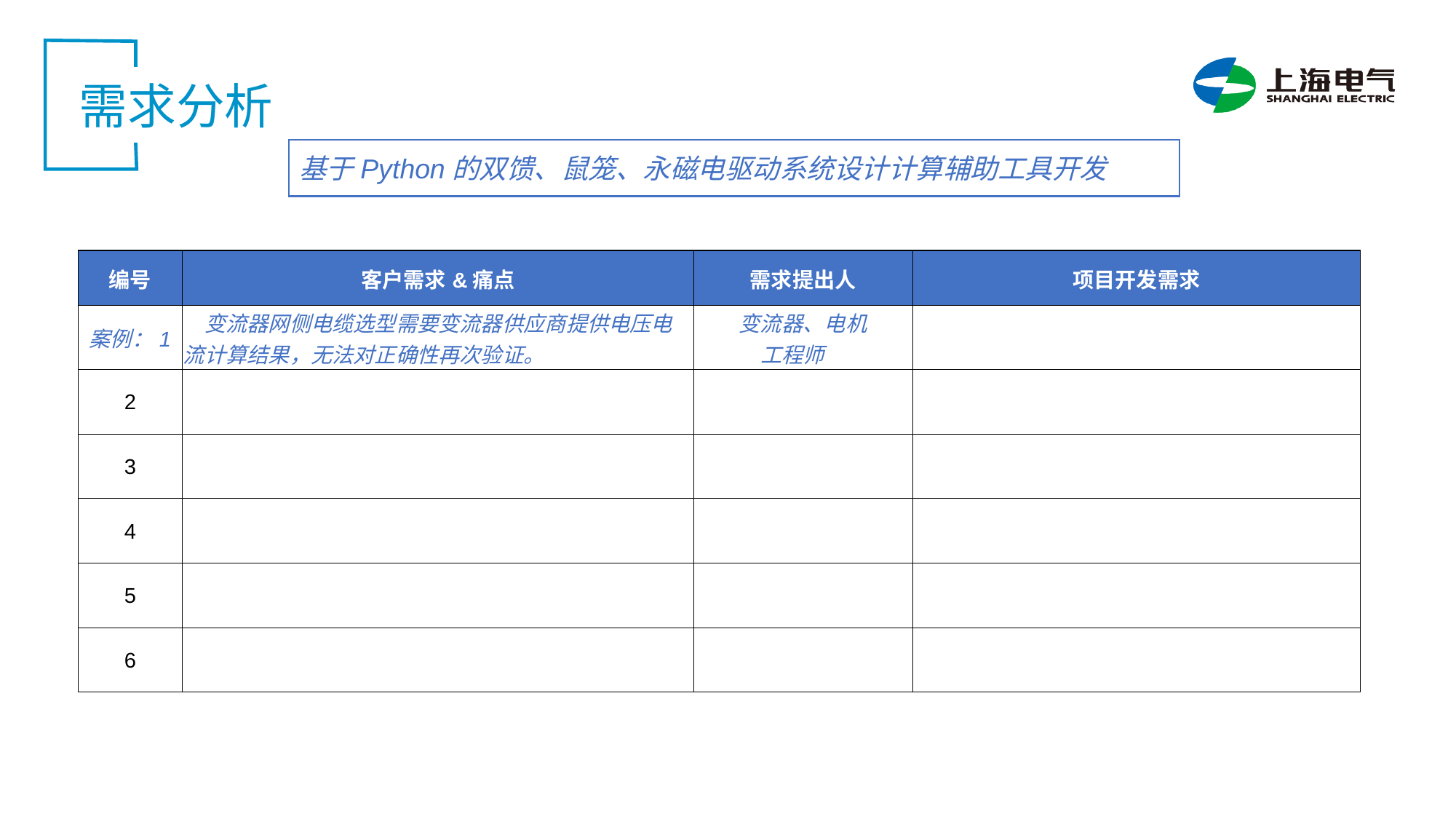

需求分析
基于Python的双馈、鼠笼、永磁电驱动系统设计计算辅助工具开发
| 编号 | 客户需求&痛点 | 需求提出人 | 项目开发需求 |
| --- | --- | --- | --- |
| 案例：1 | 变流器网侧电缆选型需要变流器供应商提供电压电流计算结果，无法对正确性再次验证。 | 变流器、电机 工程师 |  |
| 2 |  |  |  |
| 3 |  |  |  |
| 4 |  |  |  |
| 5 |  |  |  |
| 6 |  |  |  |